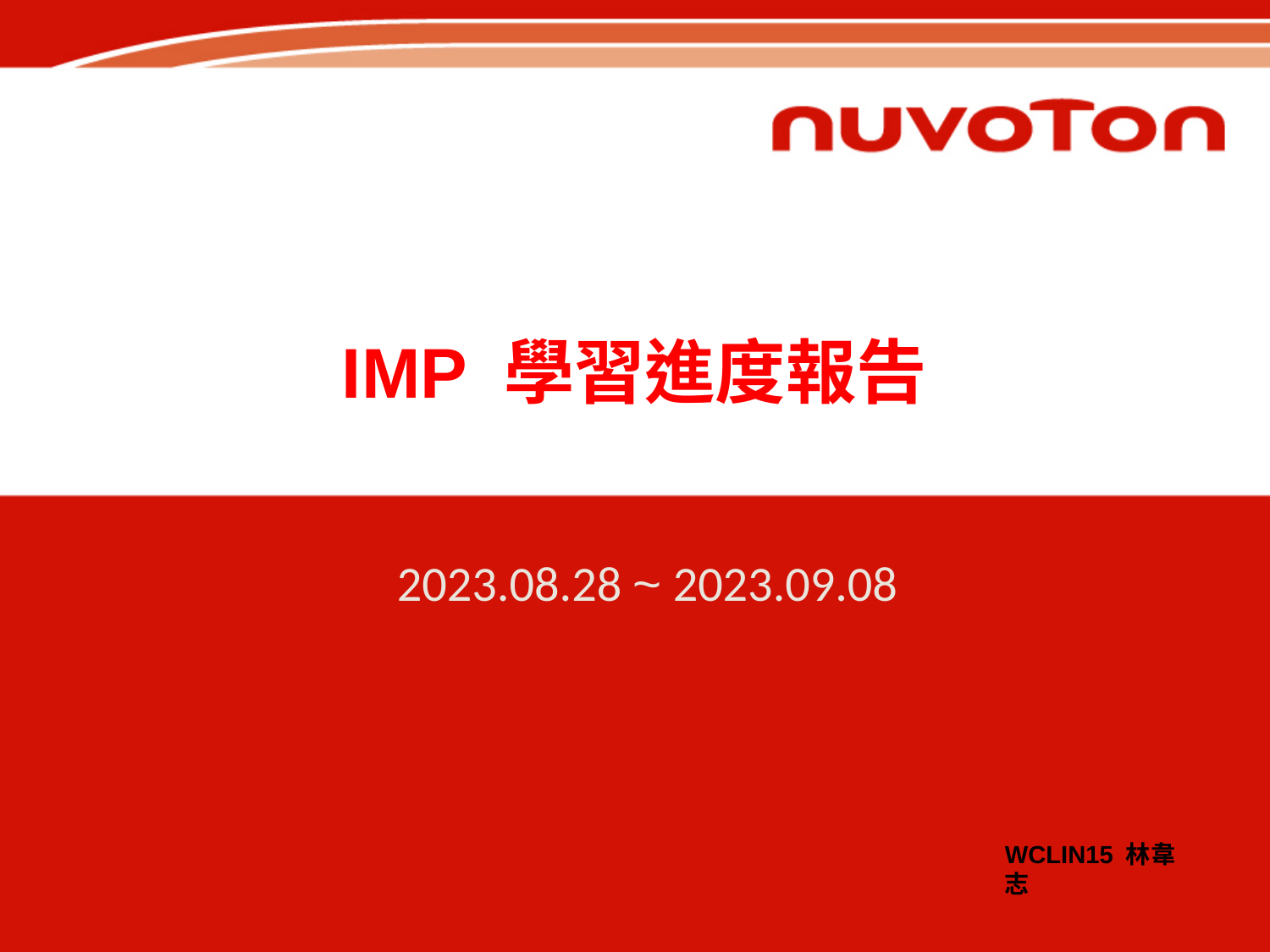

# IMP 學習進度報告
2023.08.28 ~ 2023.09.08
WCLIN15 林韋志